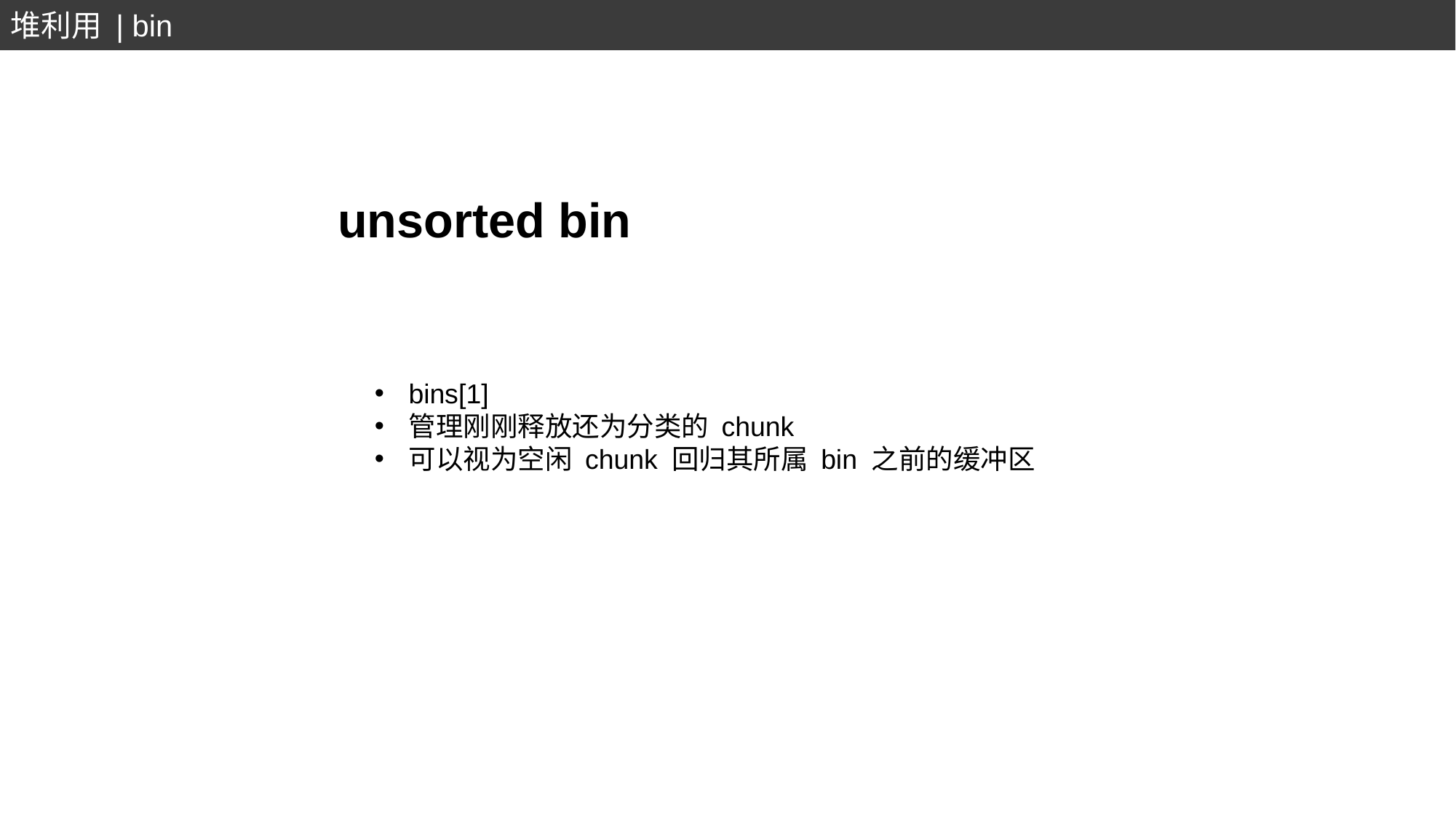

堆利用 | bin
unsorted bin
bins[1]
管理刚刚释放还为分类的 chunk
可以视为空闲 chunk 回归其所属 bin 之前的缓冲区